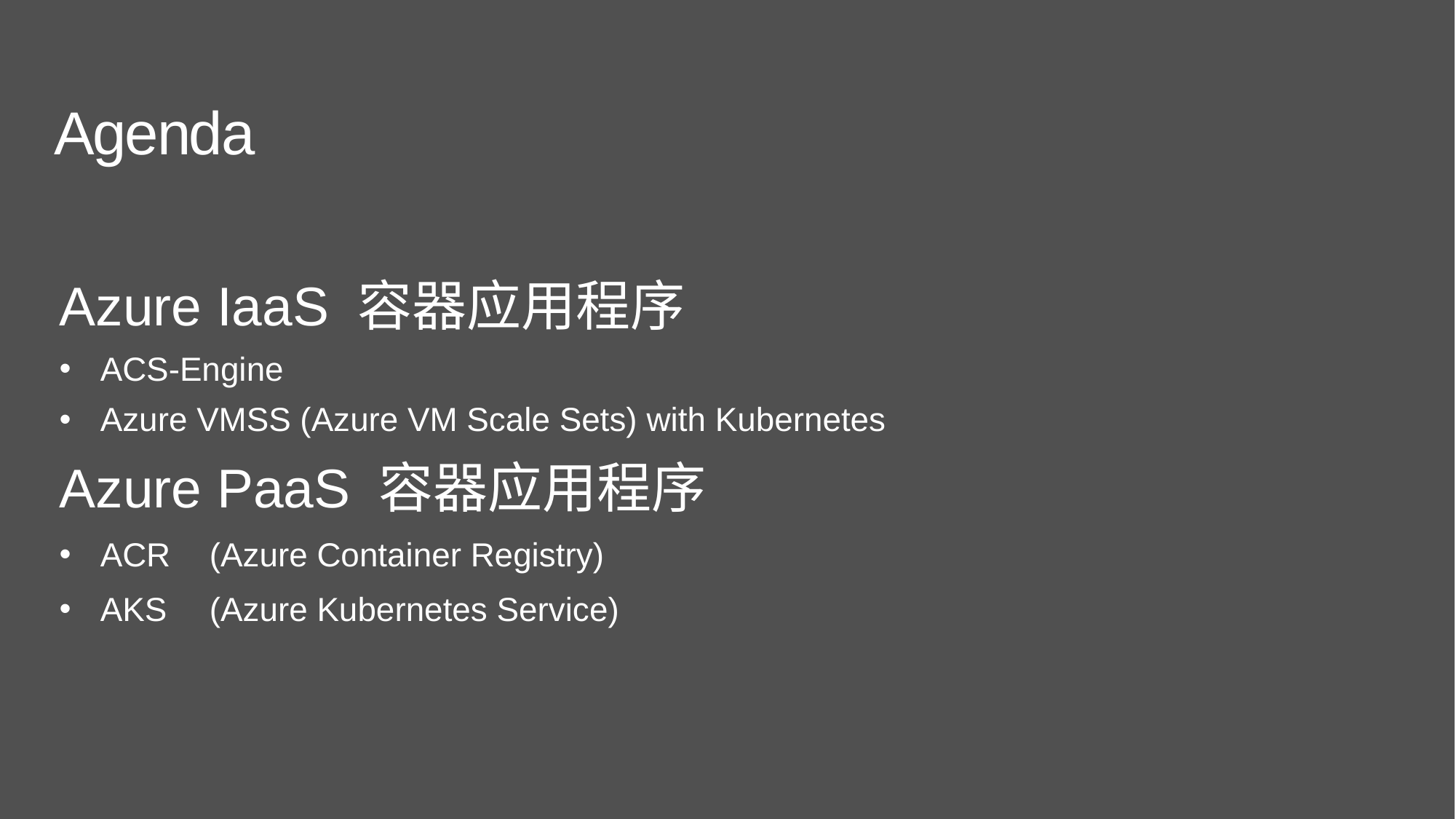

Agenda
Azure IaaS 容器应用程序
ACS-Engine
Azure VMSS (Azure VM Scale Sets) with Kubernetes
Azure PaaS 容器应用程序
ACR	(Azure Container Registry)
AKS	(Azure Kubernetes Service)